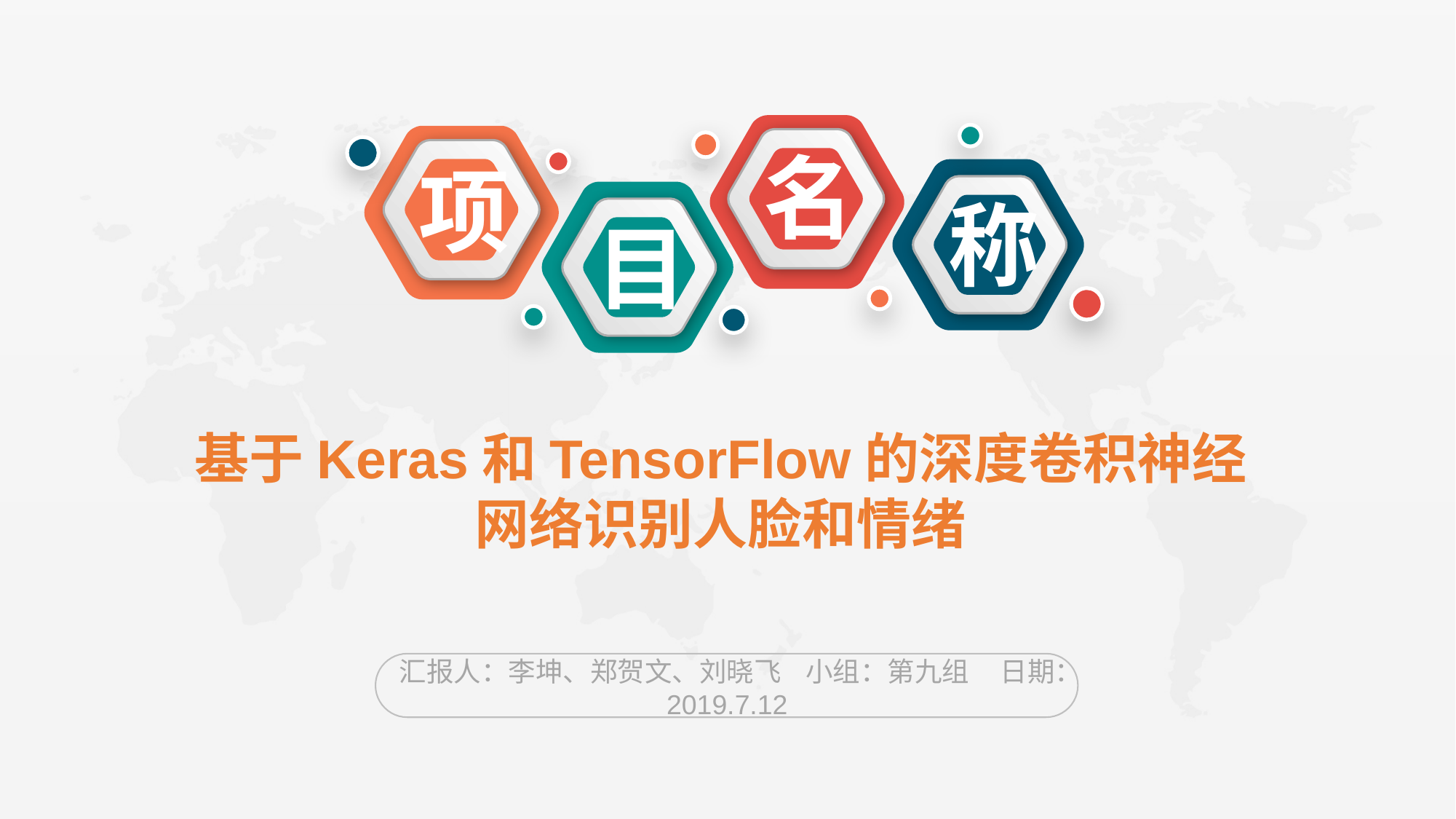

名

项

称

目

基于Keras和TensorFlow的深度卷积神经网络识别人脸和情绪

汇报人：李坤、郑贺文、刘晓飞    小组：第九组     日期：2019.7.12